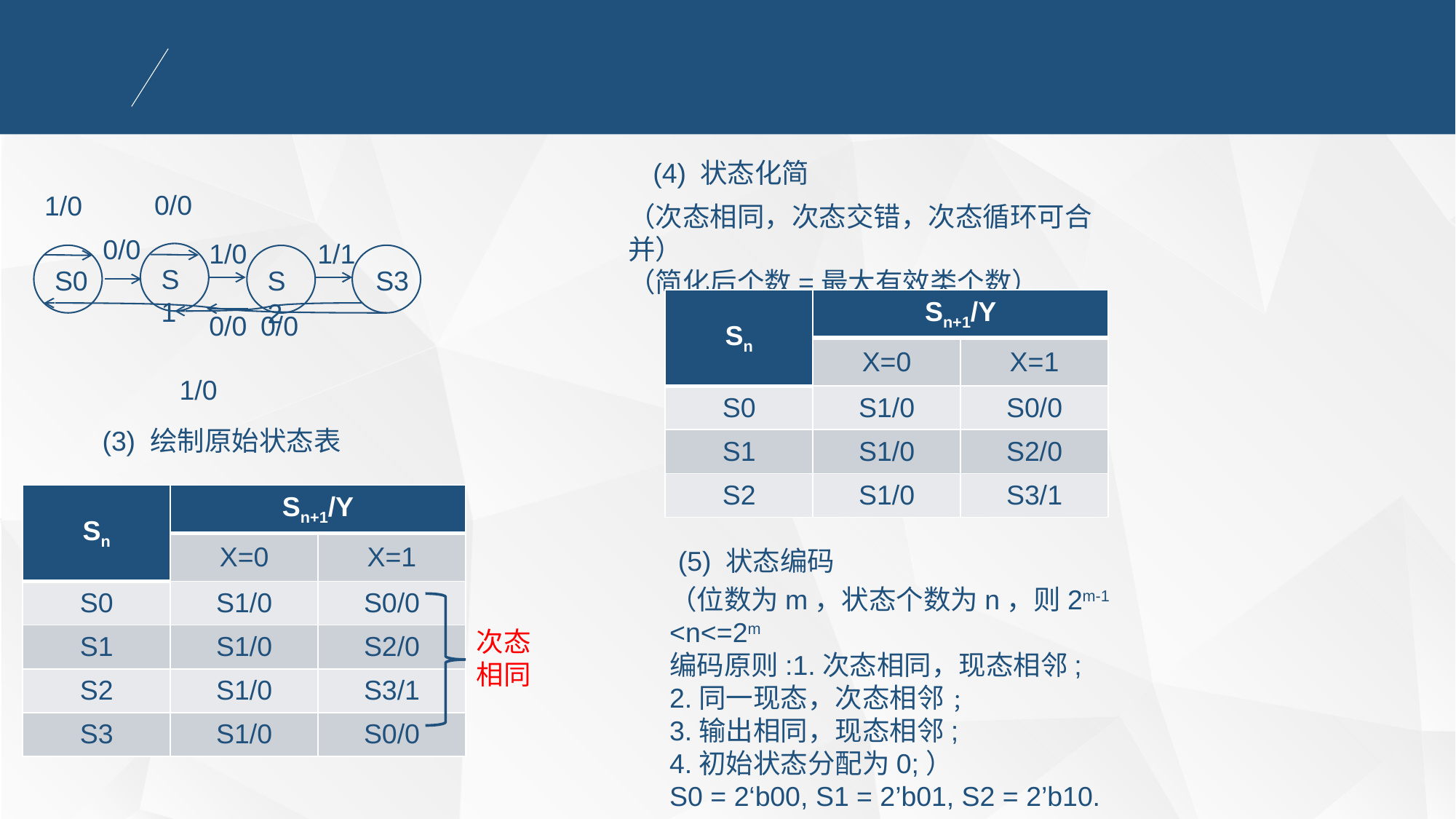

(4) 状态化简
（次态相同，次态交错，次态循环可合并）
（简化后个数=最大有效类个数）
0/0
1/0
0/0
1/0
1/1

S1

S0

S3

S2
0/0
0/0
1/0
| Sn | Sn+1/Y |  |
| --- | --- | --- |
|  | X=0 | X=1 |
| S0 | S1/0 | S0/0 |
| S1 | S1/0 | S2/0 |
| S2 | S1/0 | S3/1 |
(3) 绘制原始状态表
| Sn | Sn+1/Y |  |
| --- | --- | --- |
|  | X=0 | X=1 |
| S0 | S1/0 | S0/0 |
| S1 | S1/0 | S2/0 |
| S2 | S1/0 | S3/1 |
| S3 | S1/0 | S0/0 |
(5) 状态编码
（位数为m，状态个数为n，则2m-1 <n<=2m
编码原则:1.次态相同，现态相邻;
2.同一现态，次态相邻﹔
3.输出相同，现态相邻;
4.初始状态分配为0;）
S0 = 2‘b00, S1 = 2’b01, S2 = 2’b10.

次态
相同